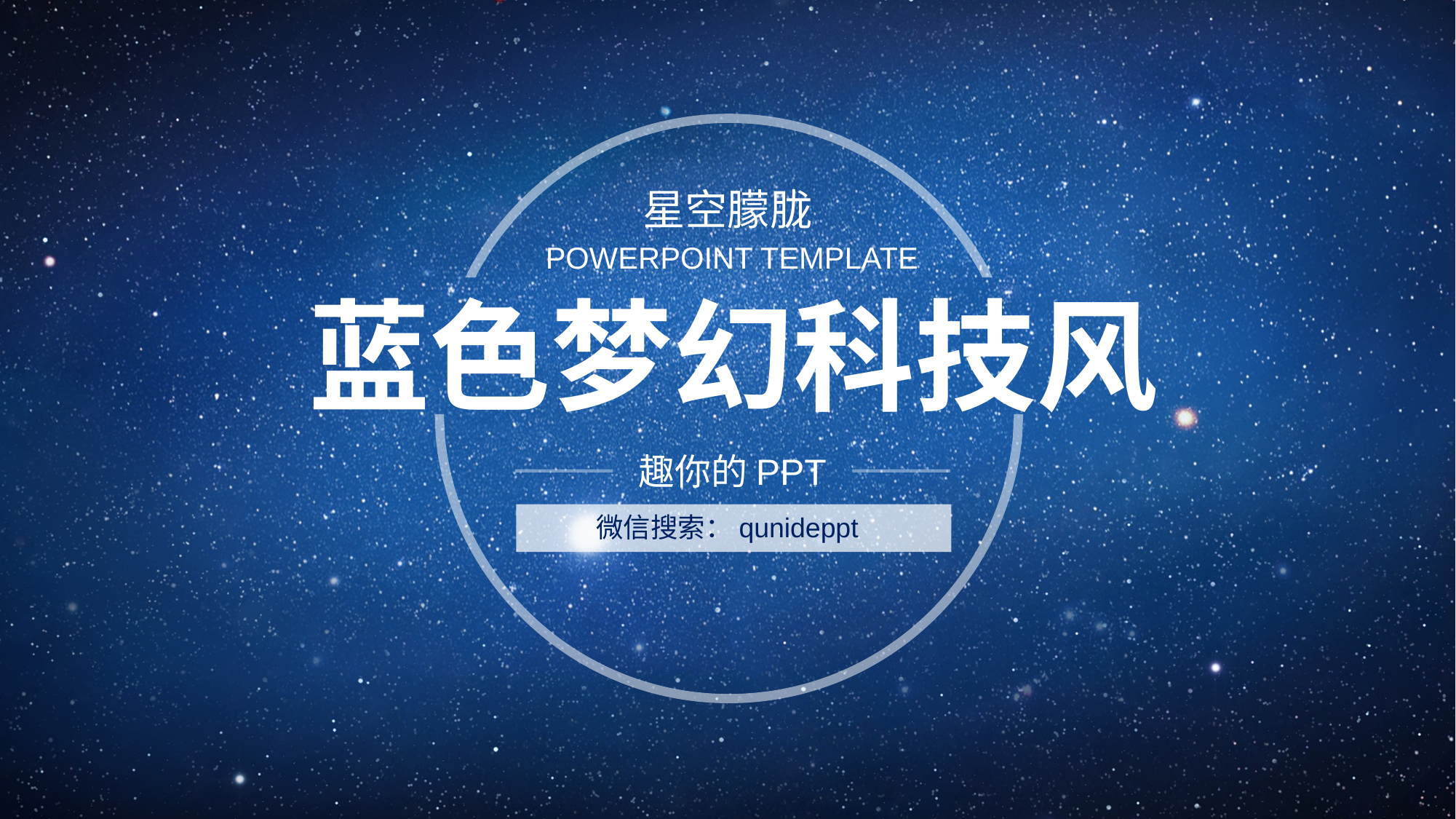

星空朦胧
POWERPOINT TEMPLATE
蓝色梦幻科技风
本模板来自微信公众号：
趣你的PPT
趣你的PPT

微信搜索：qunideppt